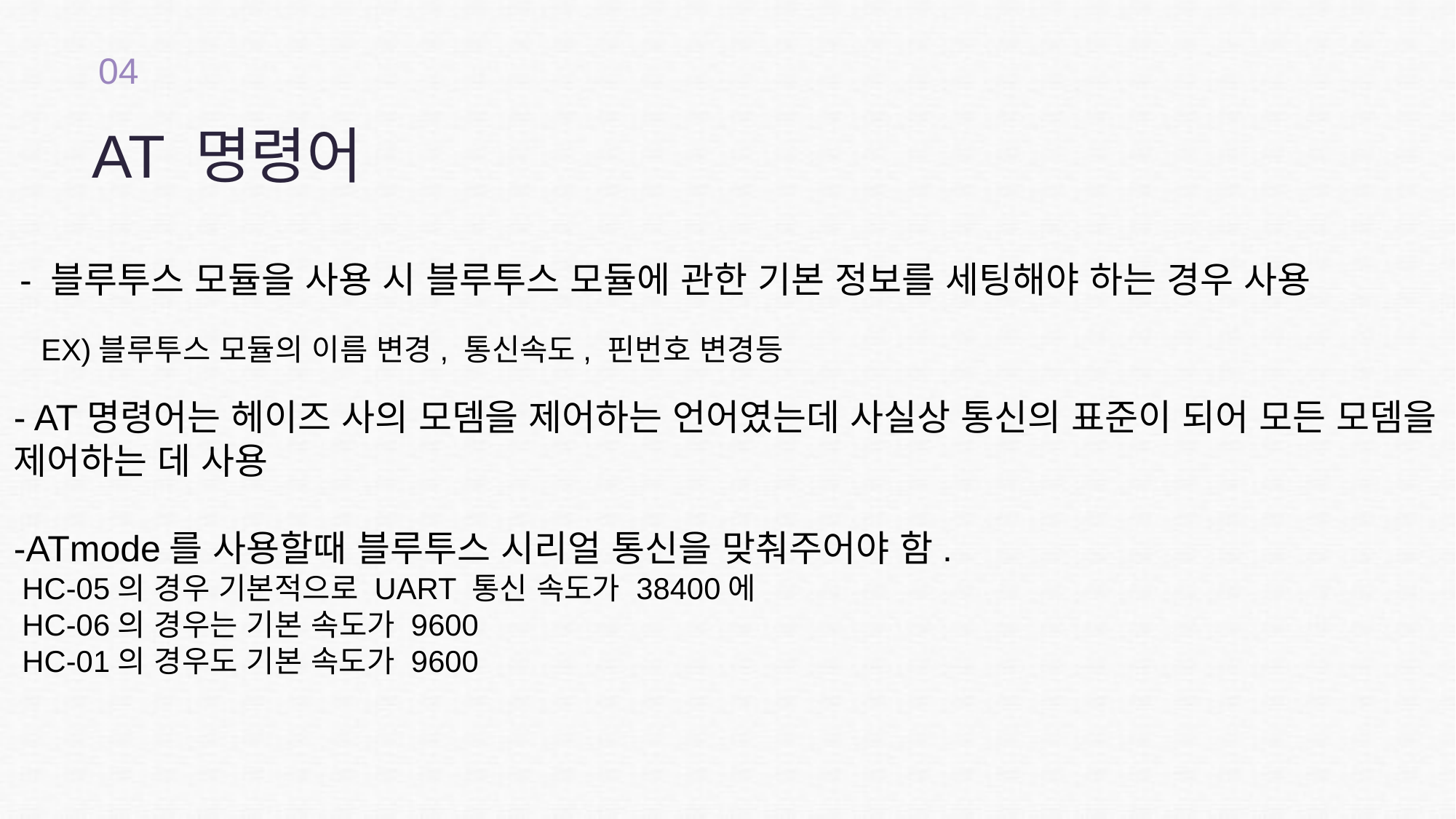

04
AT 명령어
- 블루투스 모듈을 사용 시 블루투스 모듈에 관한 기본 정보를 세팅해야 하는 경우 사용

EX)블루투스 모듈의 이름 변경, 통신속도, 핀번호 변경등
- AT명령어는 헤이즈 사의 모뎀을 제어하는 언어였는데 사실상 통신의 표준이 되어 모든 모뎀을
제어하는 데 사용

-ATmode를 사용할때 블루투스 시리얼 통신을 맞춰주어야 함.
 HC-05의 경우 기본적으로 UART 통신 속도가 38400에
 HC-06의 경우는 기본 속도가 9600
 HC-01의 경우도 기본 속도가 9600